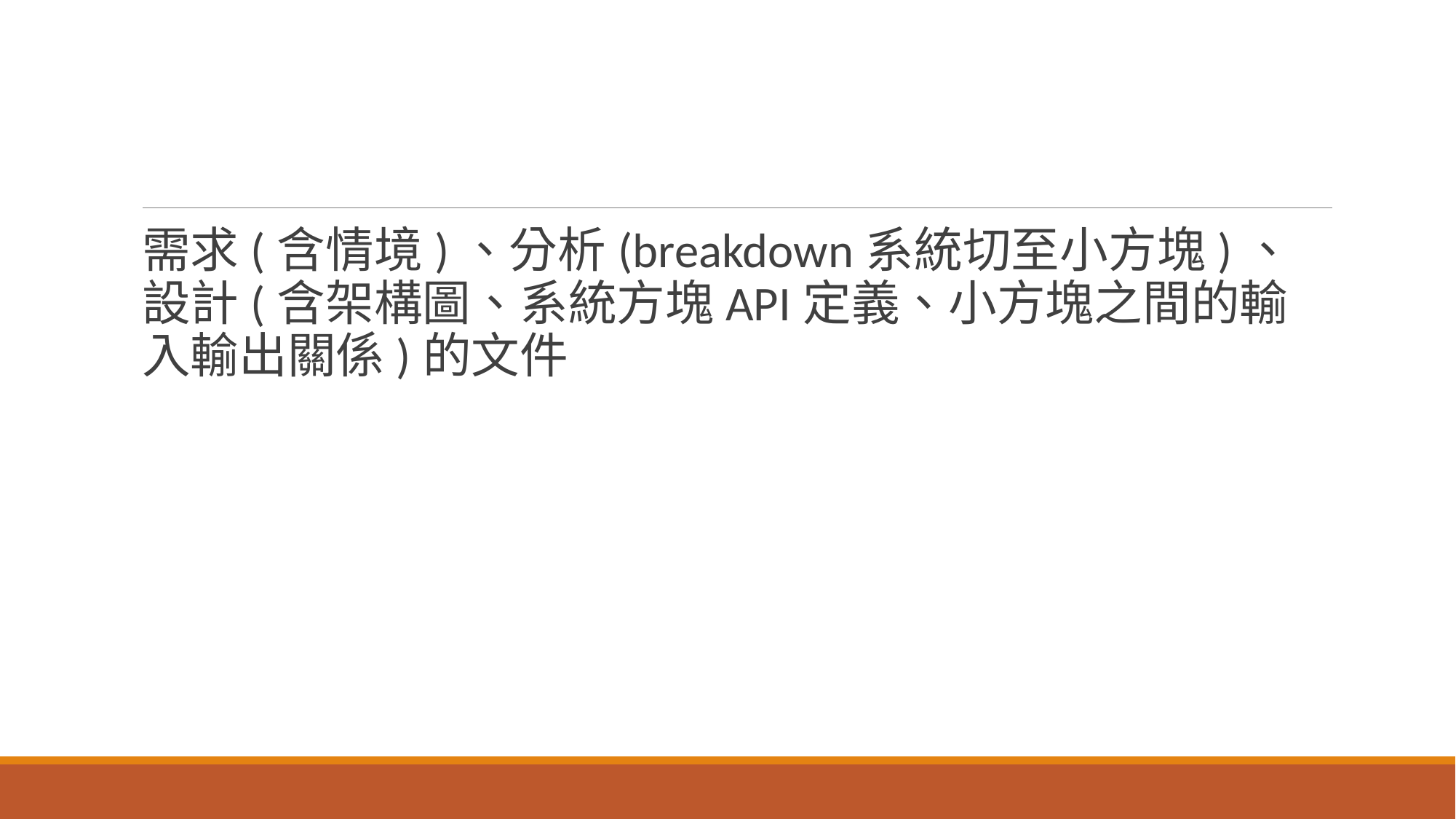

需求(含情境)、分析(breakdown系統切至小方塊)、設計(含架構圖、系統方塊API定義、小方塊之間的輸入輸出關係)的文件